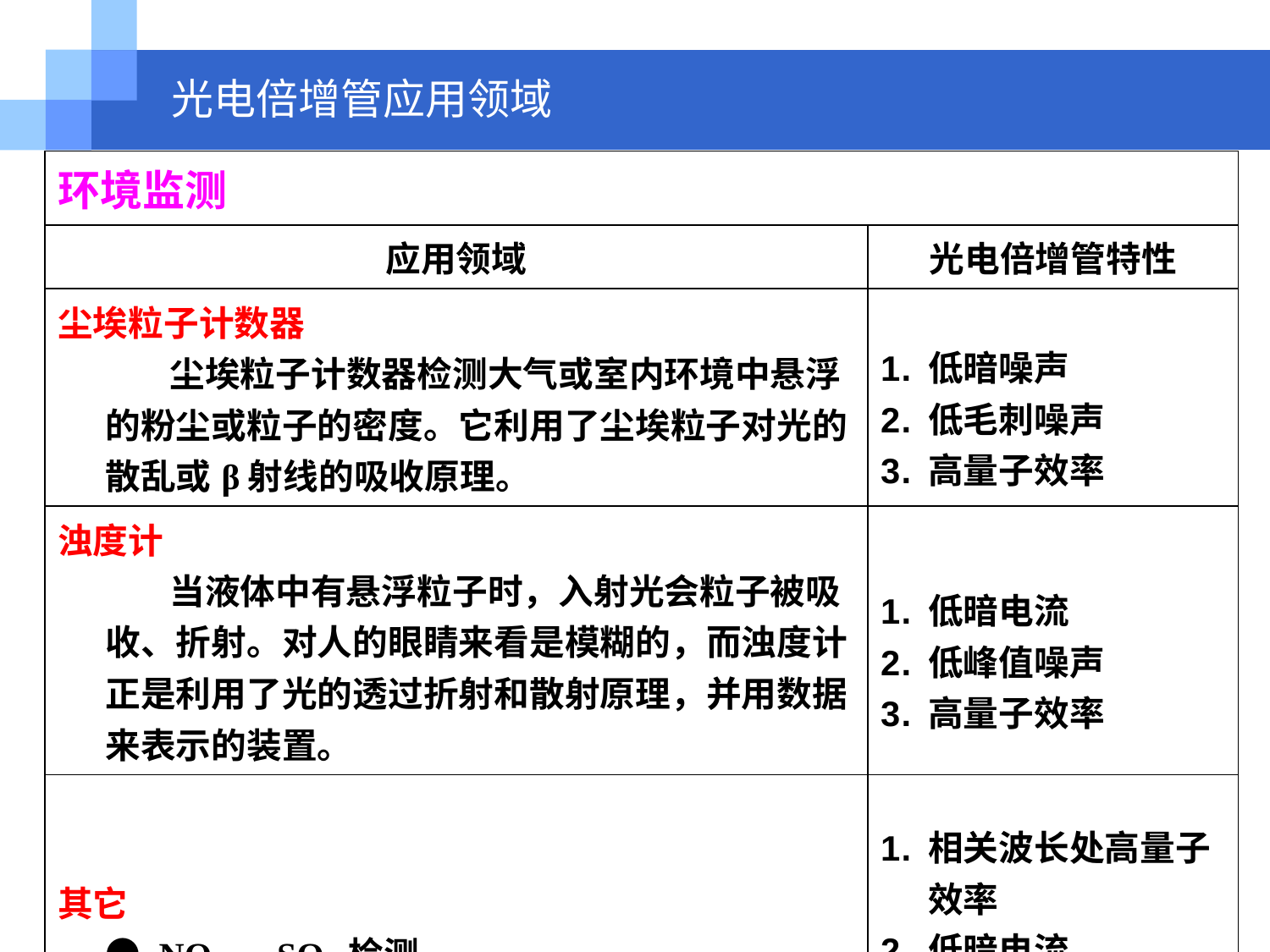

# 光电倍增管应用领域
| 环境监测 |  |
| --- | --- |
| 应用领域 | 光电倍增管特性 |
| 尘埃粒子计数器 尘埃粒子计数器检测大气或室内环境中悬浮的粉尘或粒子的密度。它利用了尘埃粒子对光的散乱或β射线的吸收原理。 | 低暗噪声 低毛刺噪声 高量子效率 |
| 浊度计 当液体中有悬浮粒子时，入射光会粒子被吸收、折射。对人的眼睛来看是模糊的，而浊度计正是利用了光的透过折射和散射原理，并用数据来表示的装置。 | 低暗电流 低峰值噪声 高量子效率 |
| 其它 ● NOX、SOX 检测 | 相关波长处高量子 效率 低暗电流 良好的温度特性 高稳定性 |